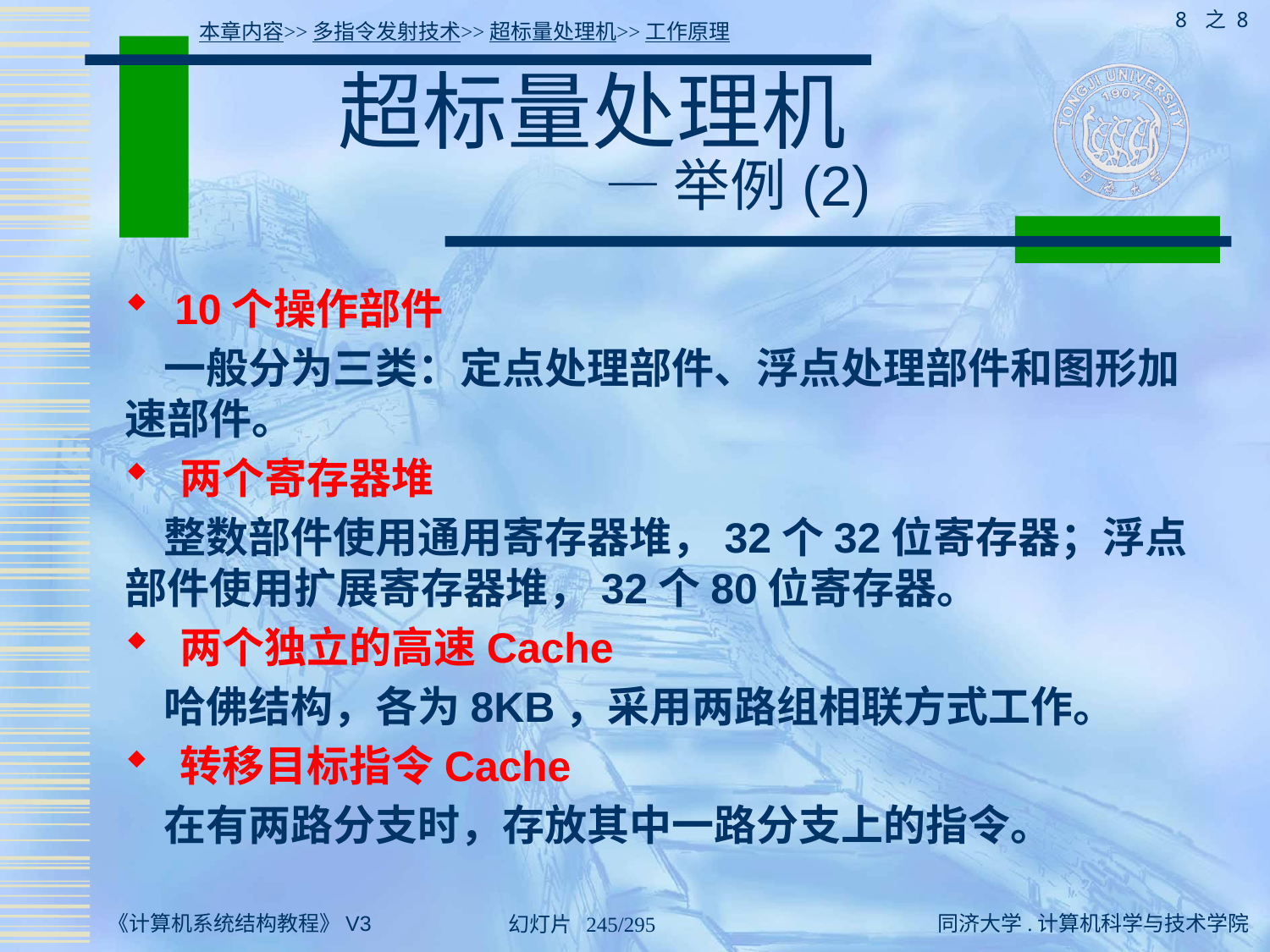

8 之 8
本章内容>>多指令发射技术>>超标量处理机>>工作原理
# 超标量处理机 — 举例(2)
  10个操作部件
   一般分为三类：定点处理部件、浮点处理部件和图形加速部件。
  两个寄存器堆
   整数部件使用通用寄存器堆，32个32位寄存器；浮点部件使用扩展寄存器堆，32个80位寄存器。
  两个独立的高速Cache
   哈佛结构，各为8KB，采用两路组相联方式工作。
  转移目标指令Cache
   在有两路分支时，存放其中一路分支上的指令。